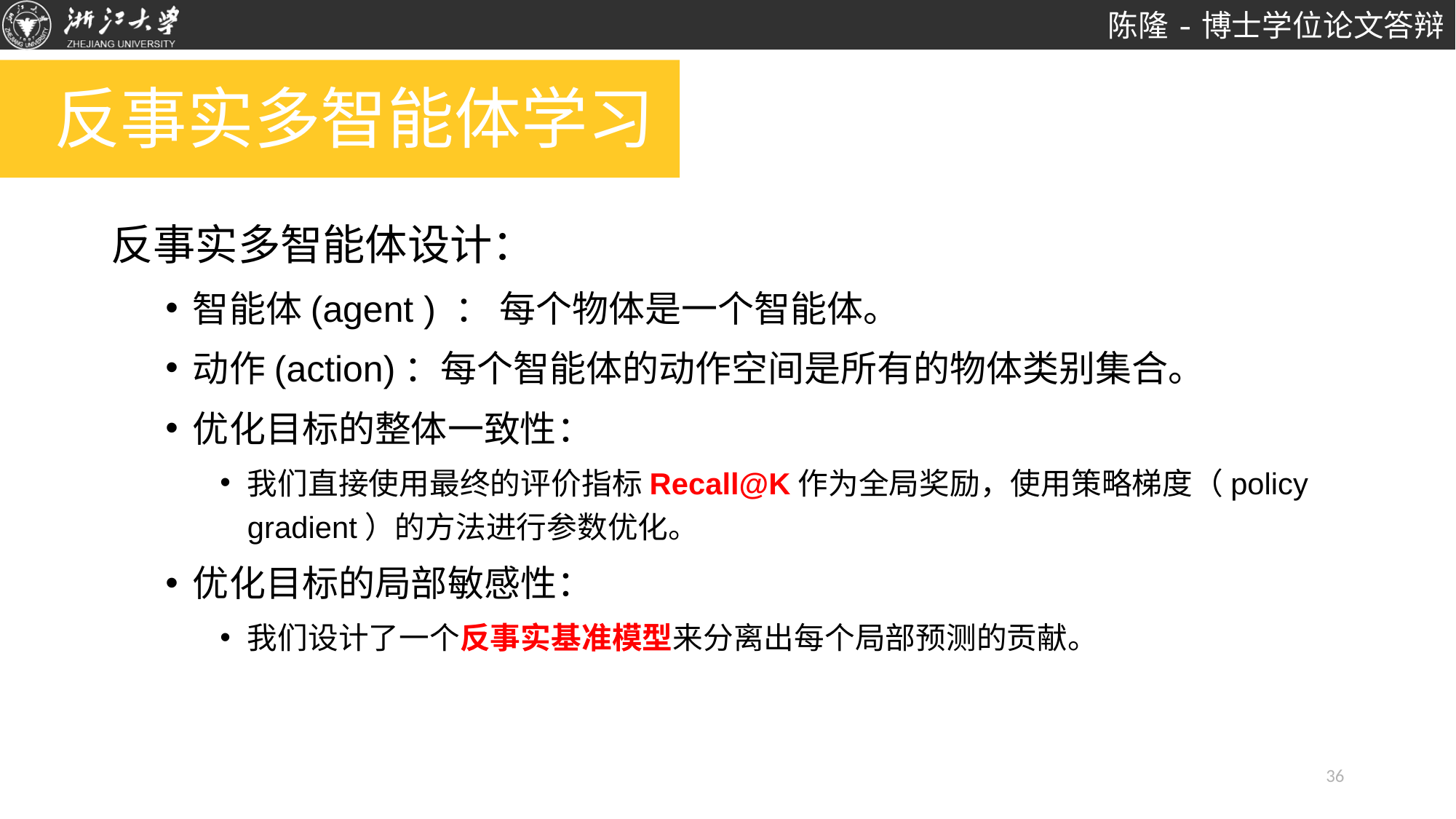

# 反事实多智能体学习
反事实多智能体设计：
智能体(agent ) ： 每个物体是一个智能体。
动作(action)：每个智能体的动作空间是所有的物体类别集合。
优化目标的整体一致性：
我们直接使用最终的评价指标Recall@K作为全局奖励，使用策略梯度（policy gradient）的方法进行参数优化。
优化目标的局部敏感性：
我们设计了一个反事实基准模型来分离出每个局部预测的贡献。
36